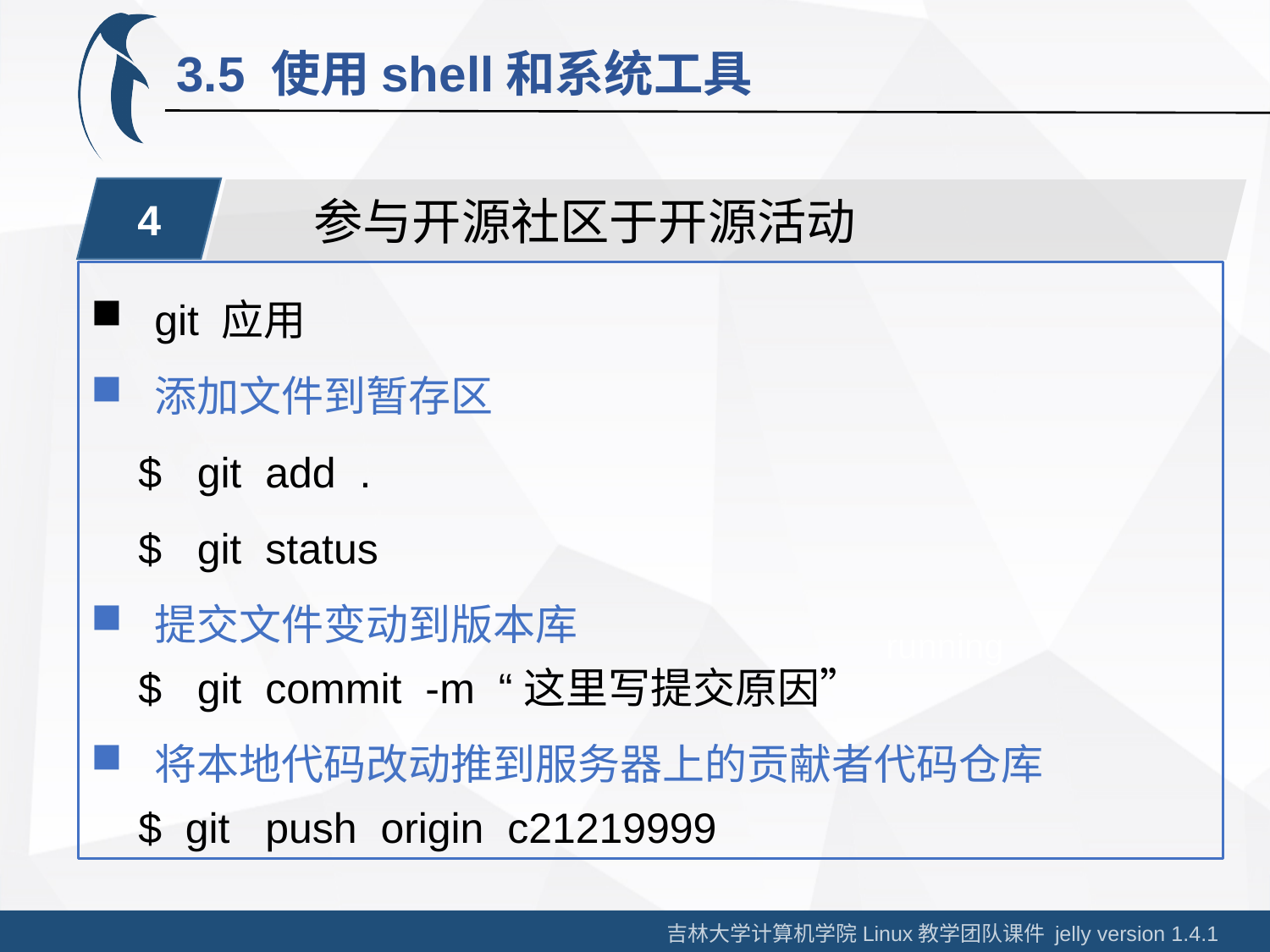

3.5 使用shell和系统工具
4
参与开源社区于开源活动
git 应用
添加文件到暂存区
    $   git  add  .
    $   git  status
提交文件变动到版本库
    $   git  commit  -m  “这里写提交原因”
将本地代码改动推到服务器上的贡献者代码仓库
    $  git   push  origin  c21219999
running